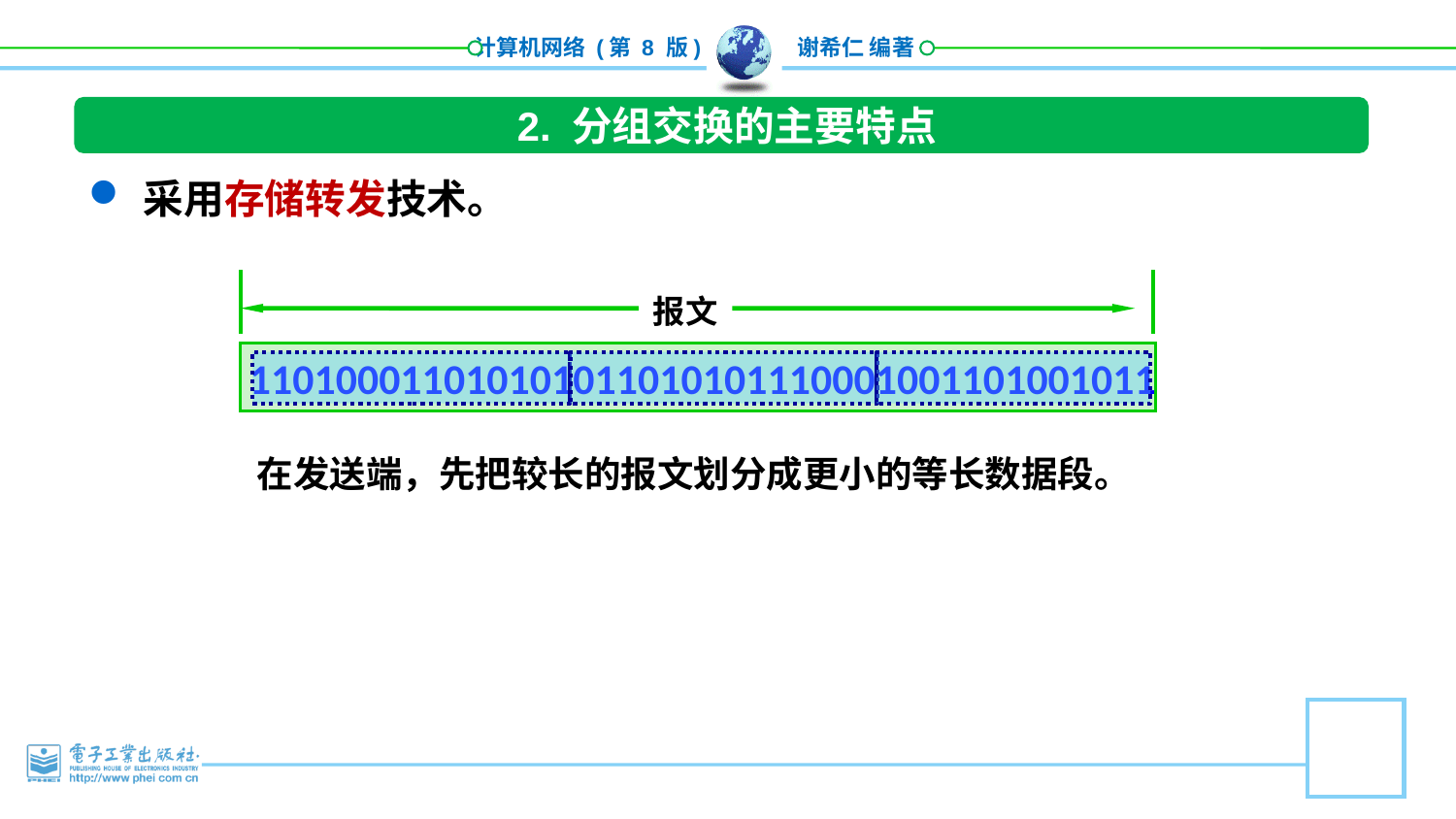

2. 分组交换的主要特点
采用存储转发技术。

报文

110100011010101011010101110001001101001011

在发送端，先把较长的报文划分成更小的等长数据段。